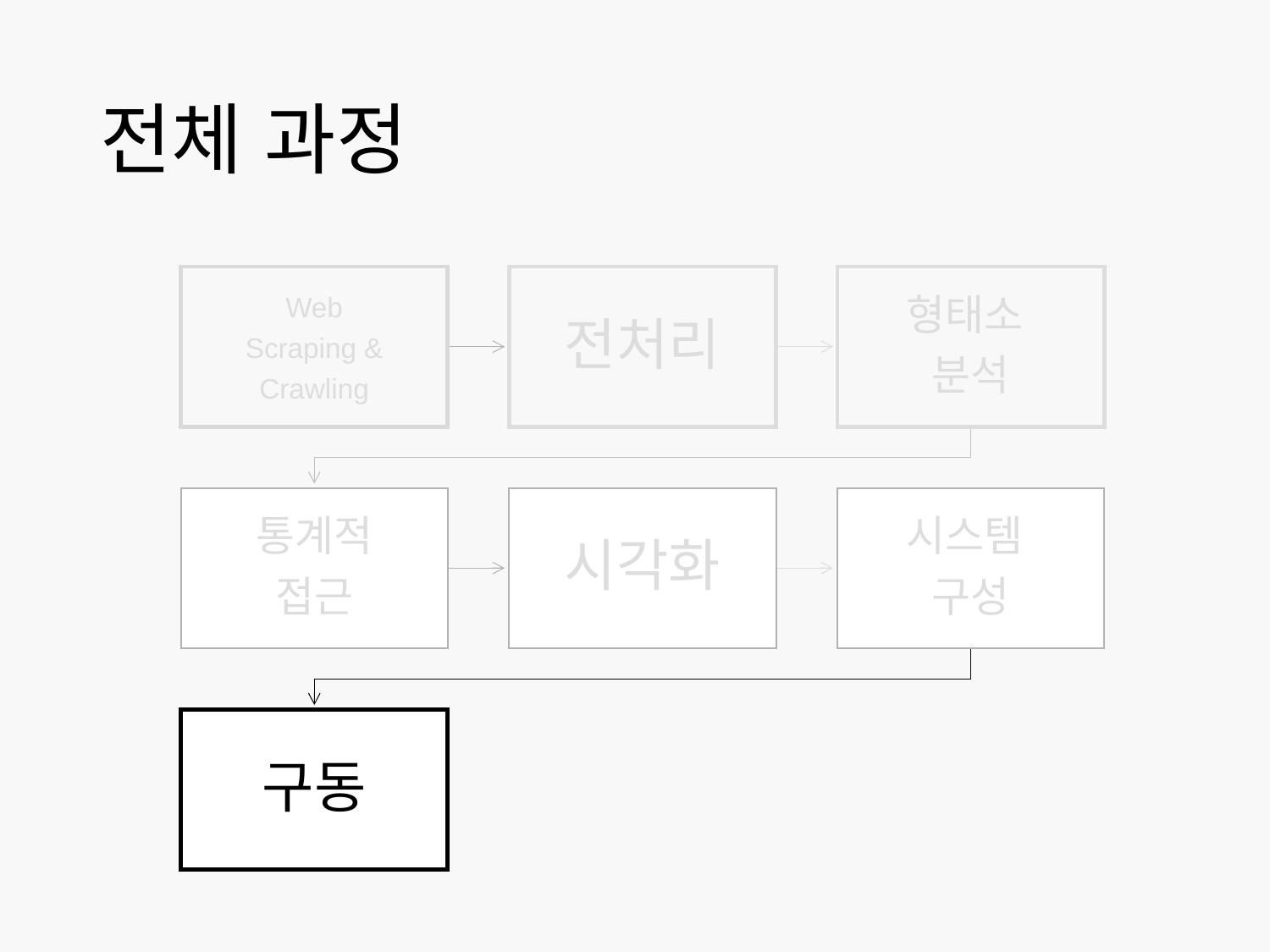

# 전체 과정

Web
Scraping &
Crawling

전처리

형태소
분석

통계적
접근

시각화

시스템
구성
구동